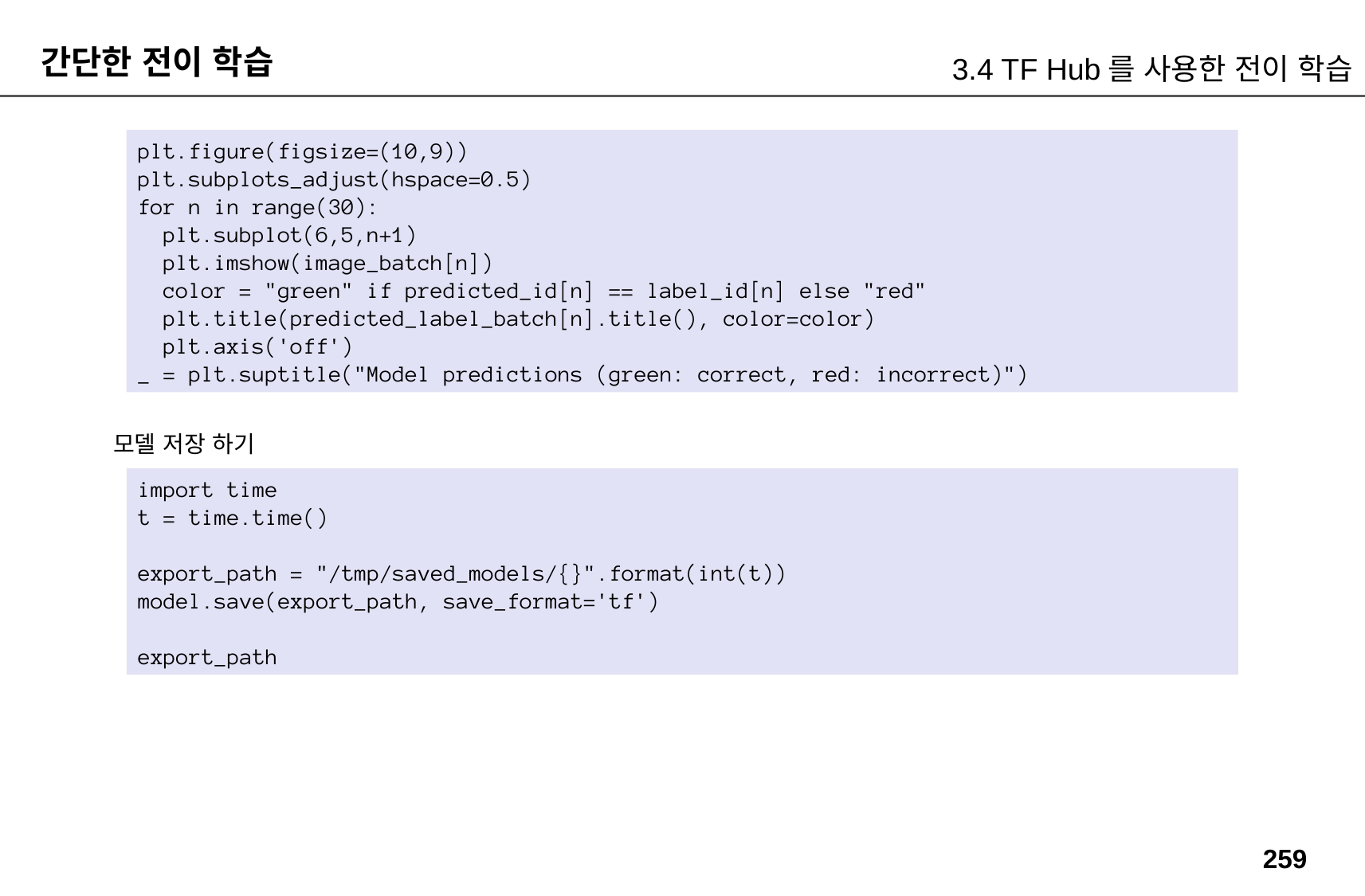

간단한 전이 학습
3.4 TF Hub를 사용한 전이 학습
plt.figure(figsize=(10,9))
plt.subplots_adjust(hspace=0.5)
for n in range(30):
  plt.subplot(6,5,n+1)
  plt.imshow(image_batch[n])
  color = "green" if predicted_id[n] == label_id[n] else "red"
  plt.title(predicted_label_batch[n].title(), color=color)
  plt.axis('off')
_ = plt.suptitle("Model predictions (green: correct, red: incorrect)")
모델 저장 하기
import time
t = time.time()

export_path = "/tmp/saved_models/{}".format(int(t))
model.save(export_path, save_format='tf')

export_path